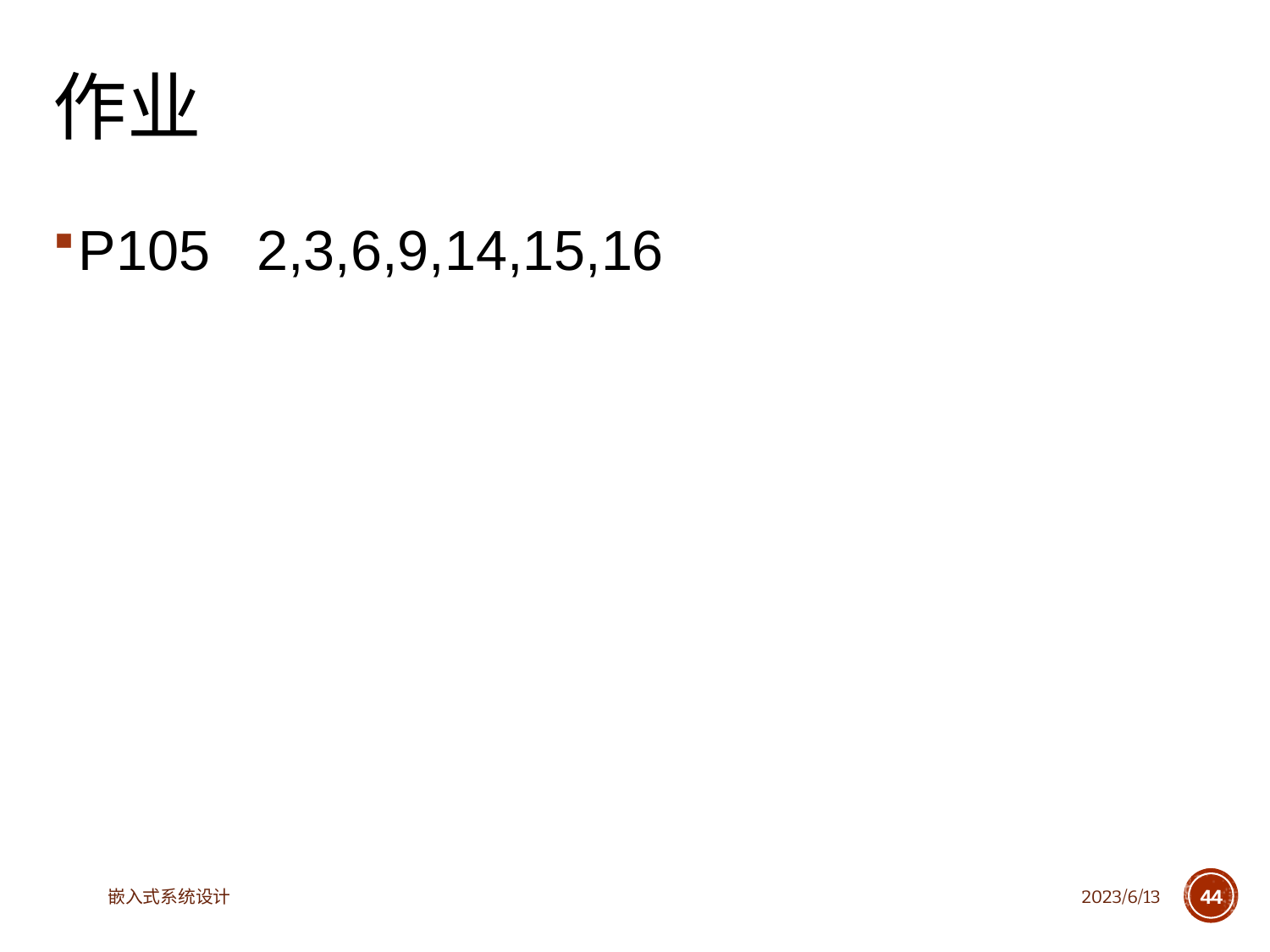

# 作业
P105   2,3,6,9,14,15,16
嵌入式系统设计
2023/6/13
44